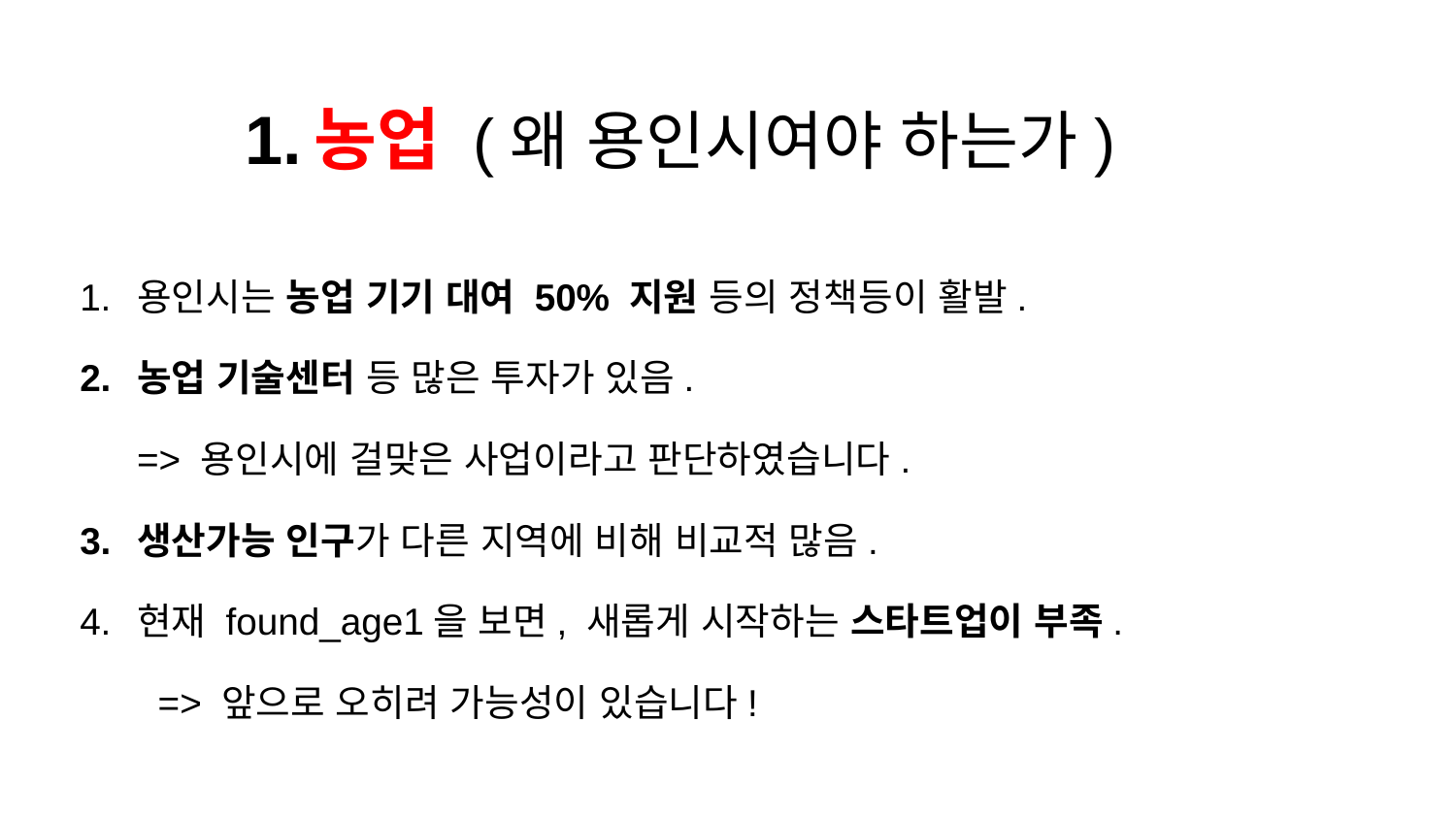

# 농업 (왜 용인시여야 하는가)
용인시는 농업 기기 대여 50% 지원 등의 정책등이 활발.
농업 기술센터 등 많은 투자가 있음.
=> 용인시에 걸맞은 사업이라고 판단하였습니다.
생산가능 인구가 다른 지역에 비해 비교적 많음.
현재 found_age1을 보면, 새롭게 시작하는 스타트업이 부족.
  => 앞으로 오히려 가능성이 있습니다!